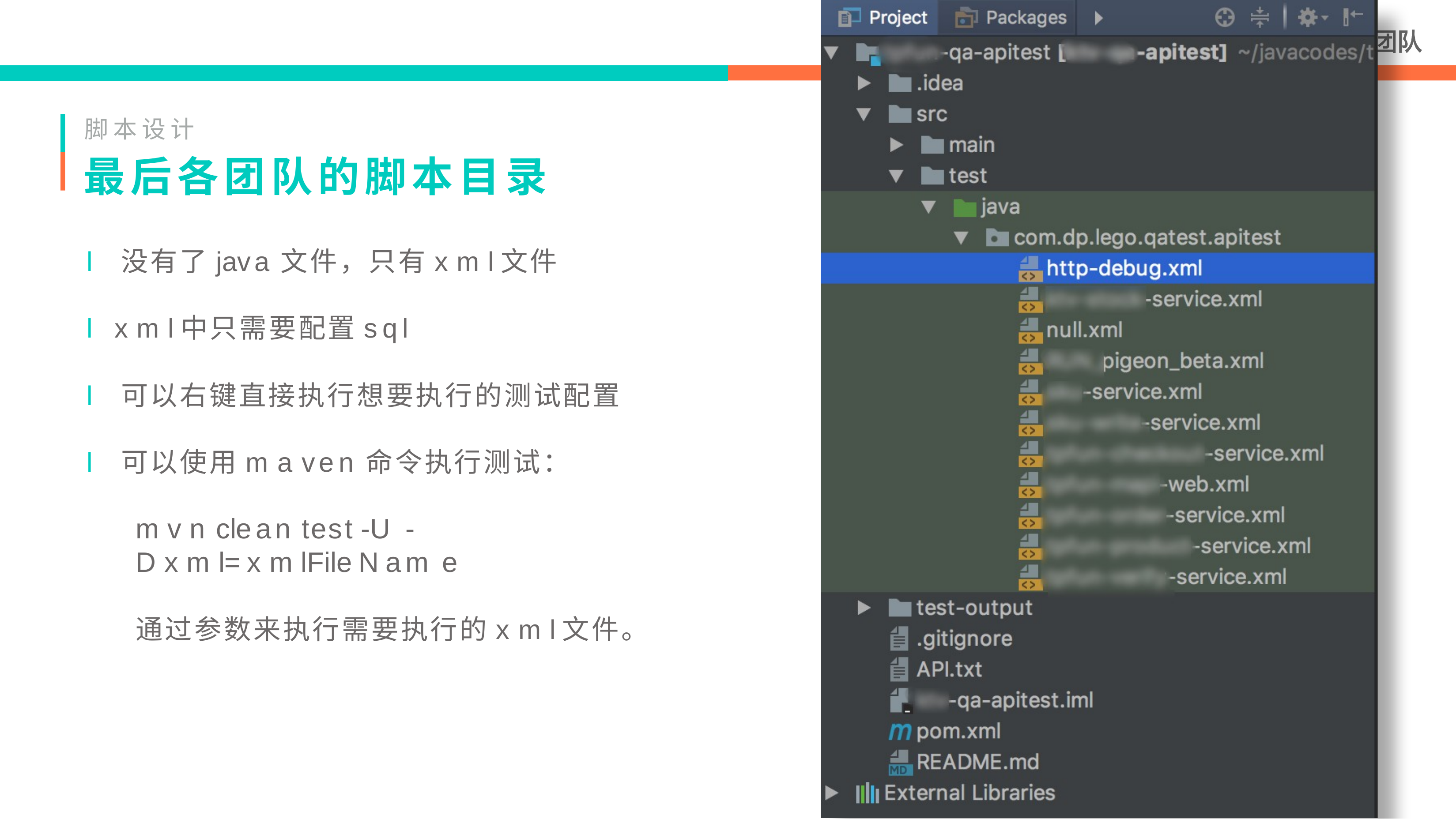

脚本设计
# 最后各团队的脚本目录

l 没有了java文件，只有xml文件

l xml中只需要配置sql

l 可以右键直接执行想要执行的测试配置

l 可以使用maven命令执行测试：

mvn clean test -U -Dxml=xmlFileName

通过参数来执行需要执行的xml文件。